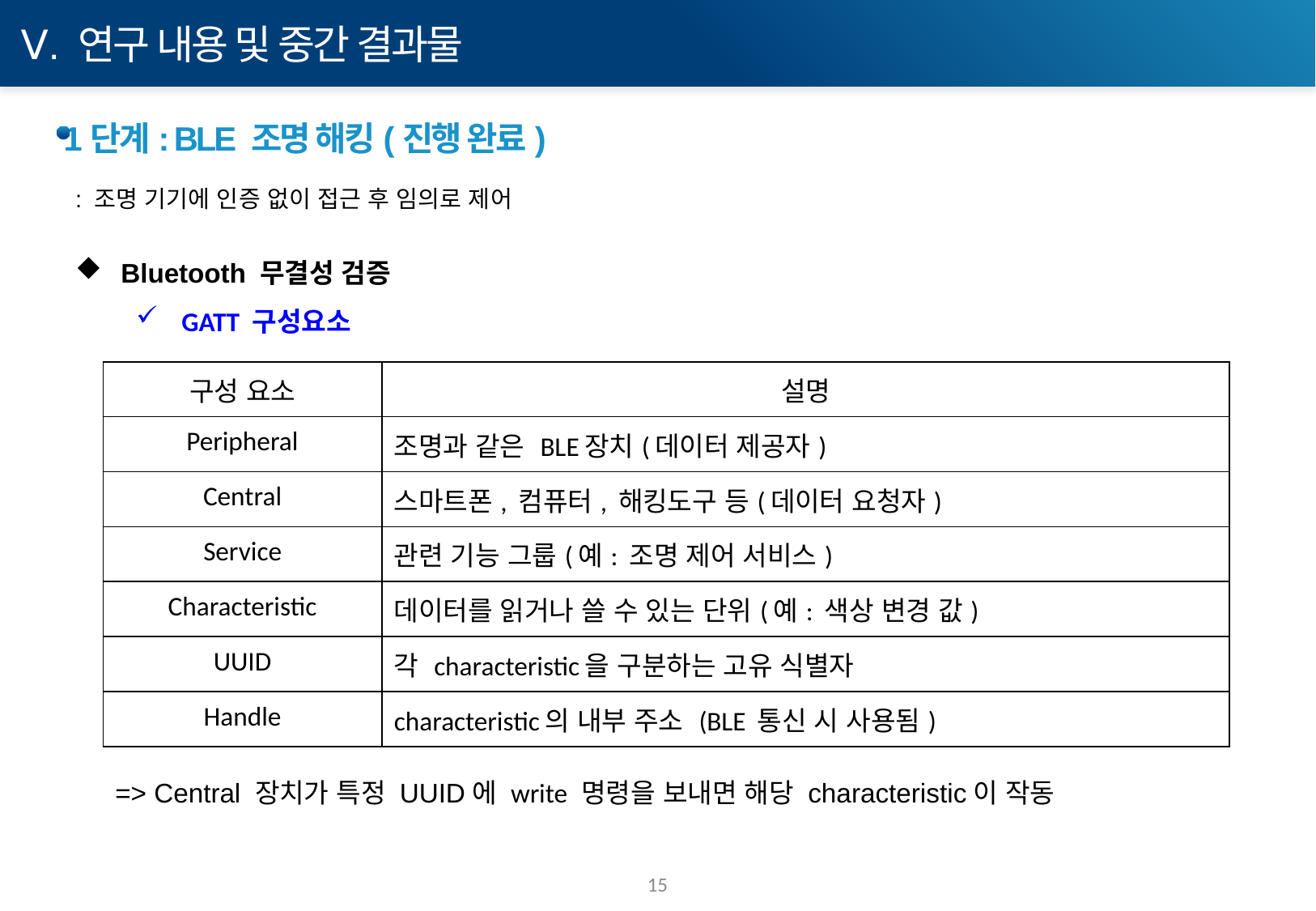

Ⅴ. 연구 내용 및 중간 결과물
1단계: BLE 조명 해킹(진행 완료)

: 조명 기기에 인증 없이 접근 후 임의로 제어
Bluetooth 무결성 검증
GATT 구성요소
| 구성 요소 | 설명 |
| --- | --- |
| Peripheral | 조명과 같은 BLE장치(데이터 제공자) |
| Central | 스마트폰, 컴퓨터, 해킹도구 등(데이터 요청자) |
| Service | 관련 기능 그룹(예: 조명 제어 서비스) |
| Characteristic | 데이터를 읽거나 쓸 수 있는 단위(예: 색상 변경 값) |
| UUID | 각 characteristic을 구분하는 고유 식별자 |
| Handle | characteristic의 내부 주소 (BLE 통신 시 사용됨) |
=> Central 장치가 특정 UUID에 write 명령을 보내면 해당 characteristic이 작동
15